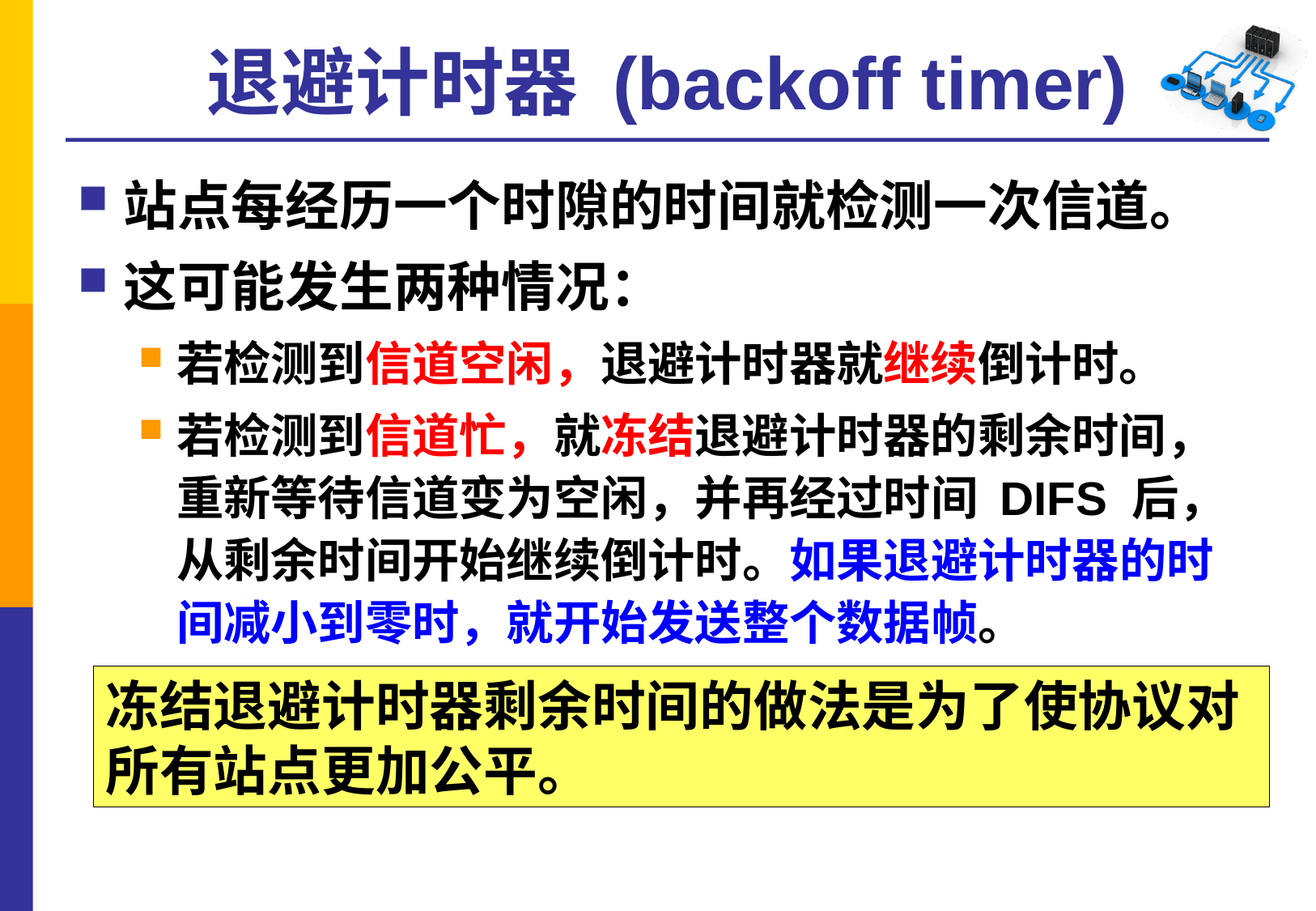

# 退避计时器 (backoff timer)
站点每经历一个时隙的时间就检测一次信道。
这可能发生两种情况：
若检测到信道空闲，退避计时器就继续倒计时。
若检测到信道忙，就冻结退避计时器的剩余时间，重新等待信道变为空闲，并再经过时间 DIFS 后，从剩余时间开始继续倒计时。如果退避计时器的时间减小到零时，就开始发送整个数据帧。
冻结退避计时器剩余时间的做法是为了使协议对所有站点更加公平。